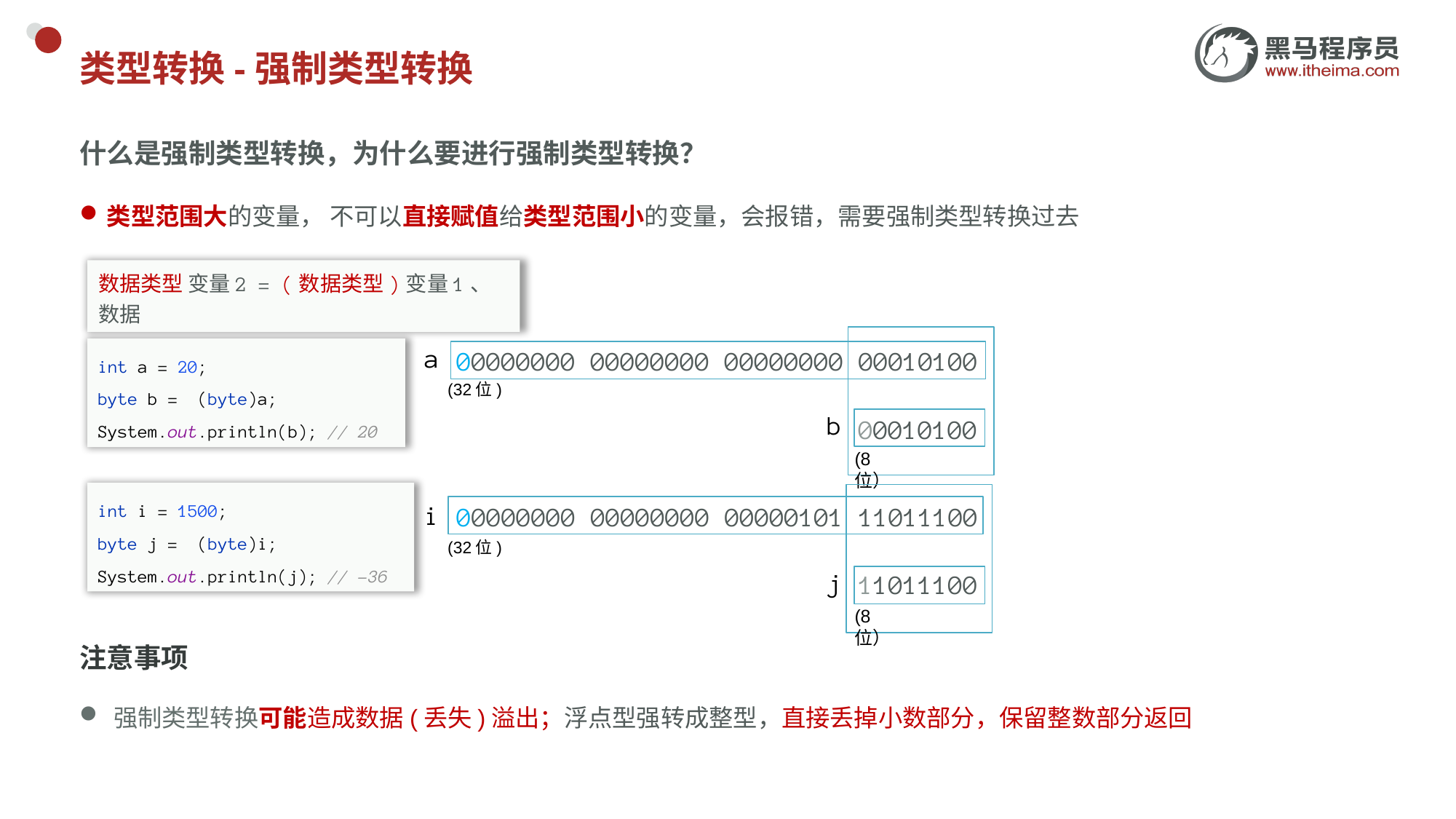

# 类型转换-强制类型转换
什么是强制类型转换，为什么要进行强制类型转换？
类型范围大的变量， 不可以直接赋值给类型范围小的变量，会报错，需要强制类型转换过去
数据类型 变量2 = (数据类型)变量1、数据

a
00000000 00000000 00000000 00010100
int a = 20;
byte b =  (byte)a;
System.out.println(b); // 20

    b
(32位)
00010100

(8位）
int i = 1500;
byte j =  (byte)i;
System.out.println(j); // -36

i
00000000 00000000 00000101 11011100‬

    j
(32位)
11011100

(8位）
注意事项
强制类型转换可能造成数据(丢失)溢出；浮点型强转成整型，直接丢掉小数部分，保留整数部分返回